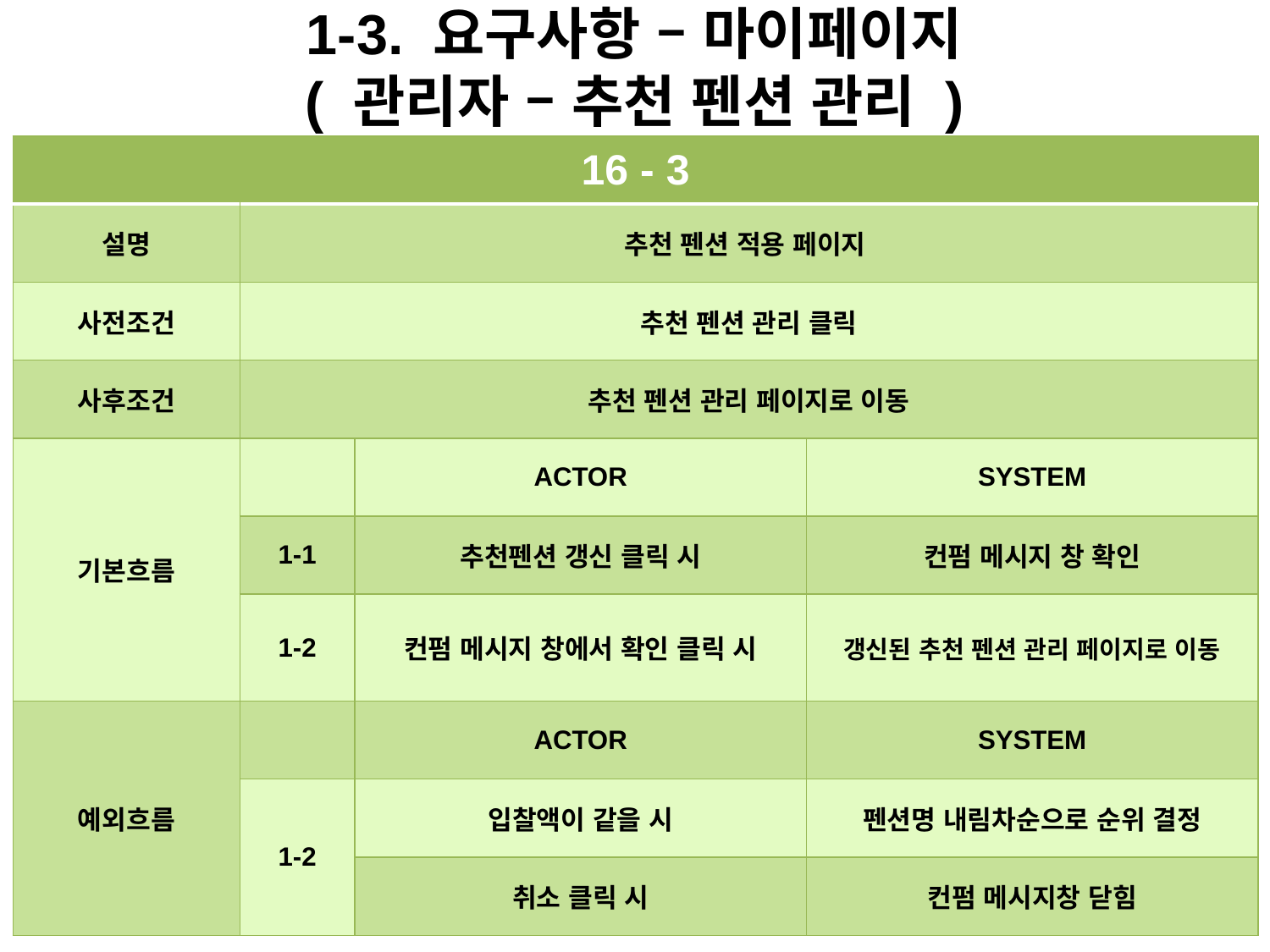

# 1-3. 요구사항 – 마이페이지 ( 관리자 – 추천 펜션 관리 )
| 16 - 3 |  |  |  |
| --- | --- | --- | --- |
| 설명 | 추천 펜션 적용 페이지 |  |  |
| 사전조건 | 추천 펜션 관리 클릭 |  |  |
| 사후조건 | 추천 펜션 관리 페이지로 이동 |  |  |
| 기본흐름 |  | ACTOR | SYSTEM |
|  | 1-1 | 추천펜션 갱신 클릭 시 | 컨펌 메시지 창 확인 |
|  | 1-2 | 컨펌 메시지 창에서 확인 클릭 시 | 갱신된 추천 펜션 관리 페이지로 이동 |
| 예외흐름 |  | ACTOR | SYSTEM |
|  | 1-2 | 입찰액이 같을 시 | 펜션명 내림차순으로 순위 결정 |
|  |  | 취소 클릭 시 | 컨펌 메시지창 닫힘 |